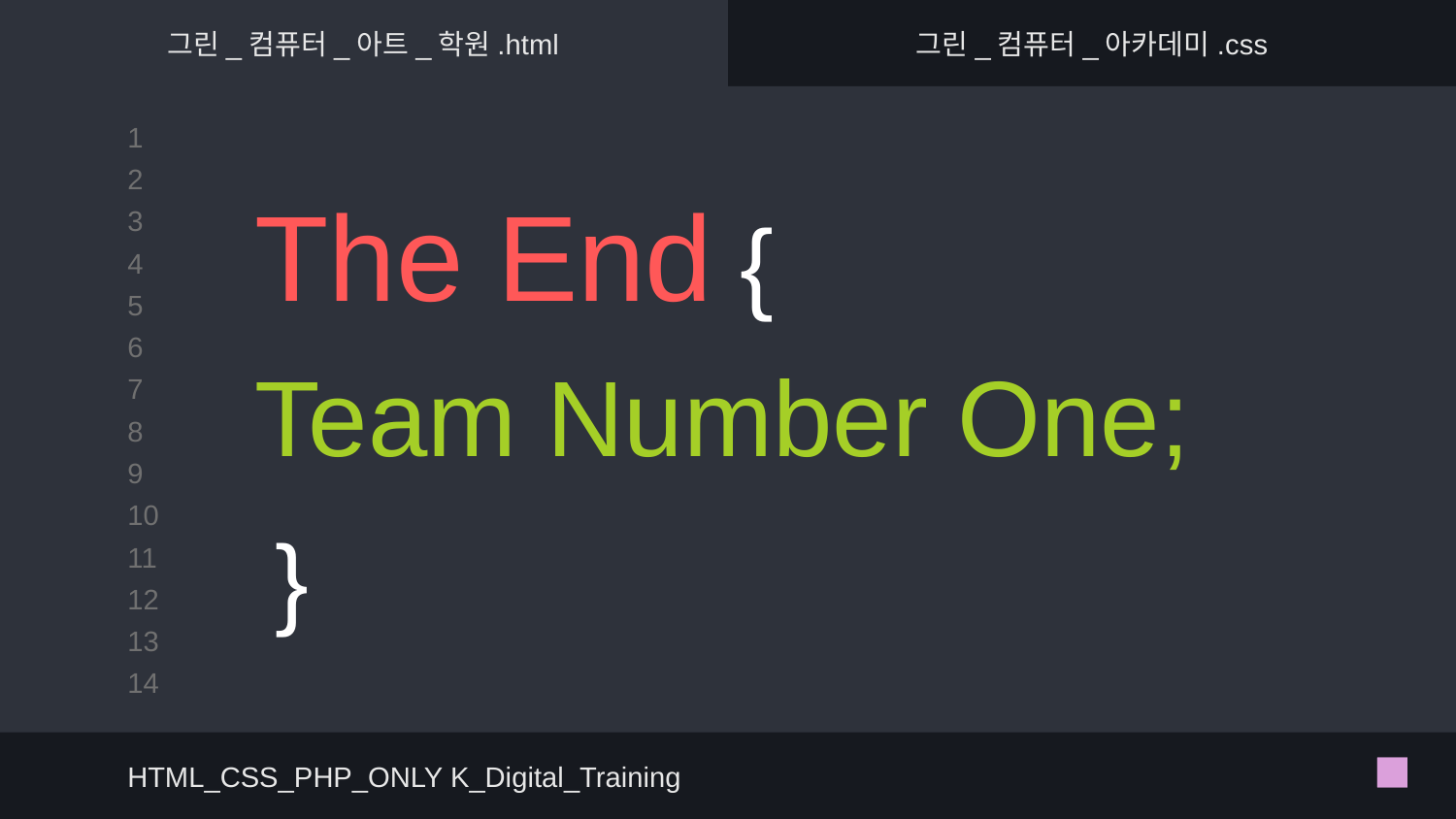

그린_컴퓨터_아트_학원.html
그린_컴퓨터_아카데미.css
# The End {

Team Number One;
}
HTML_CSS_PHP_ONLY K_Digital_Training